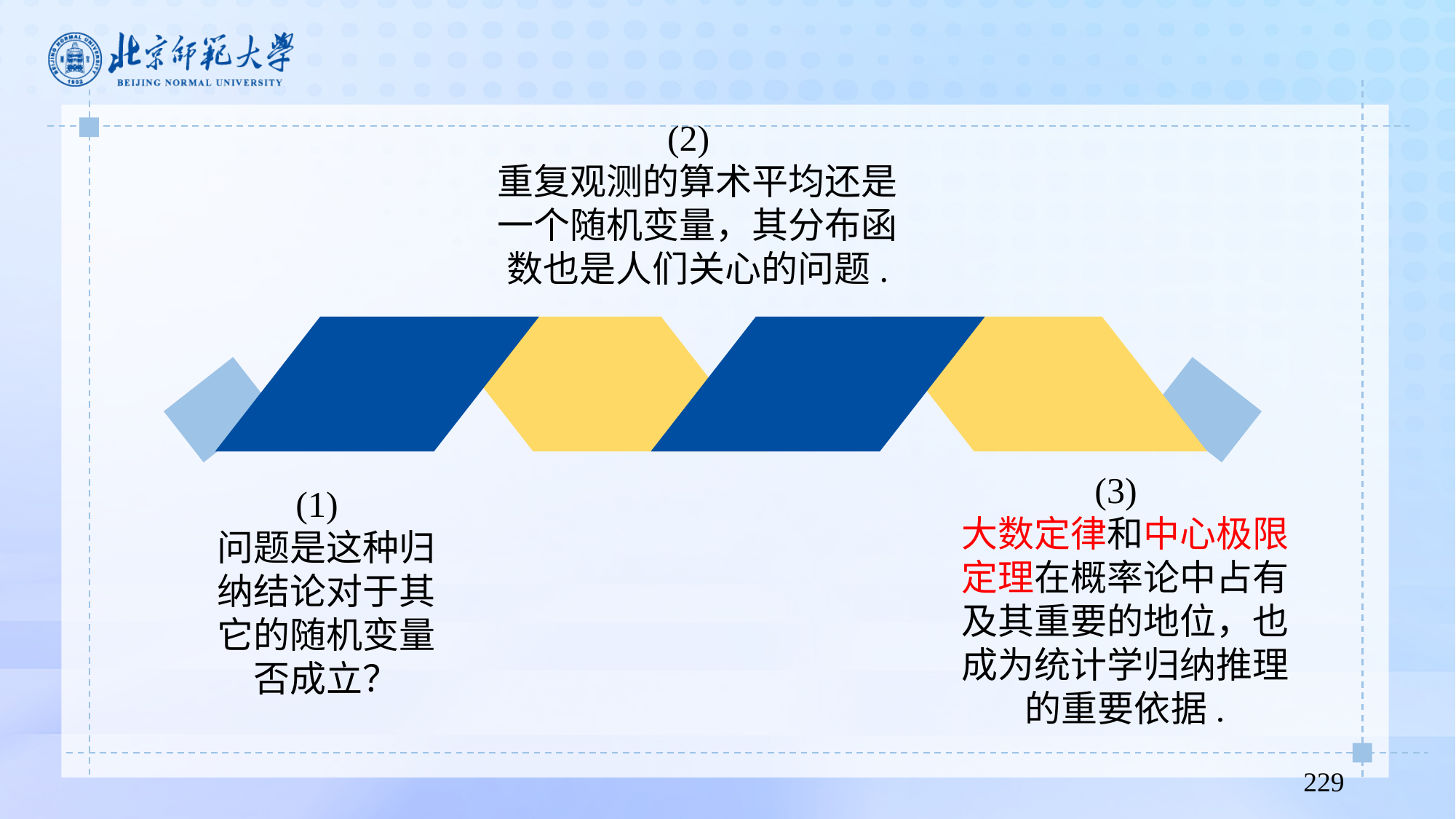

(2)
重复观测的算术平均还是一个随机变量，其分布函数也是人们关心的问题.

(3)
大数定律和中心极限定理在概率论中占有及其重要的地位，也成为统计学归纳推理的重要依据.
(1)
问题是这种归纳结论对于其它的随机变量否成立？
229